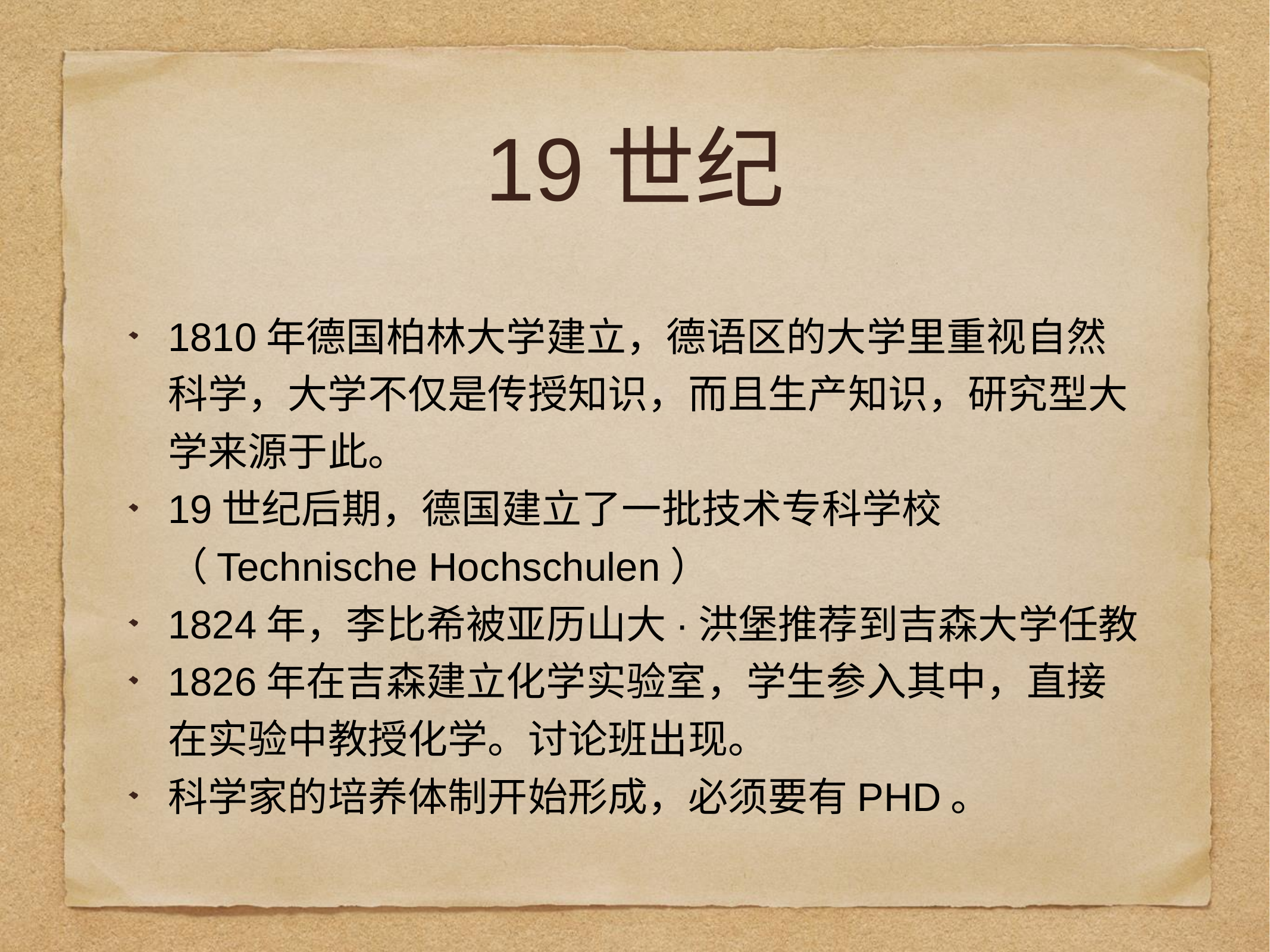

# 19世纪
1810年德国柏林大学建立，德语区的大学里重视自然科学，大学不仅是传授知识，而且生产知识，研究型大学来源于此。
19世纪后期，德国建立了一批技术专科学校（Technische Hochschulen）
1824年，李比希被亚历山大·洪堡推荐到吉森大学任教
1826年在吉森建立化学实验室，学生参入其中，直接在实验中教授化学。讨论班出现。
科学家的培养体制开始形成，必须要有PHD。